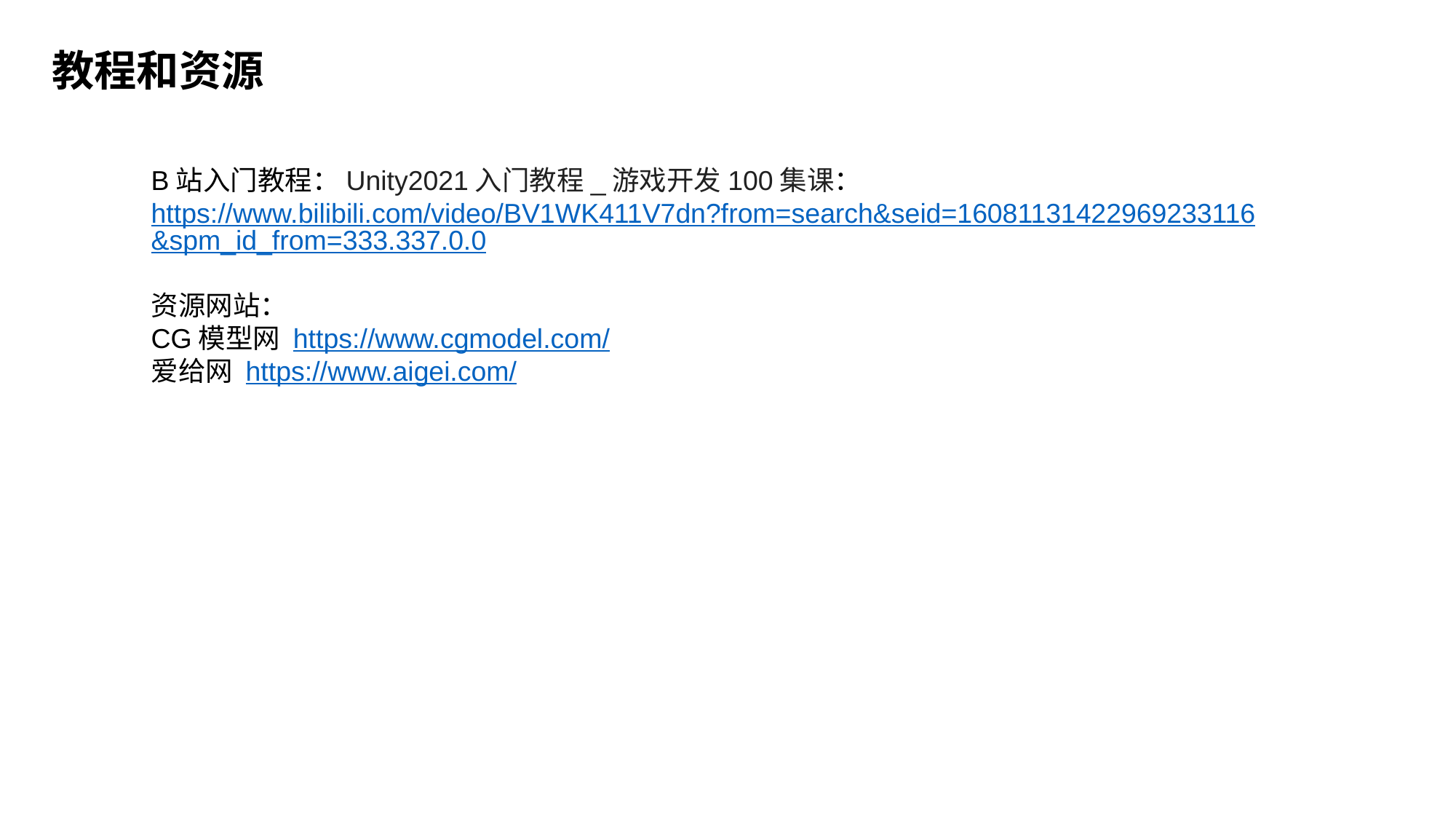

教程和资源
B站入门教程：Unity2021入门教程_游戏开发100集课：https://www.bilibili.com/video/BV1WK411V7dn?from=search&seid=16081131422969233116&spm_id_from=333.337.0.0

资源网站：
CG模型网 https://www.cgmodel.com/
爱给网 https://www.aigei.com/